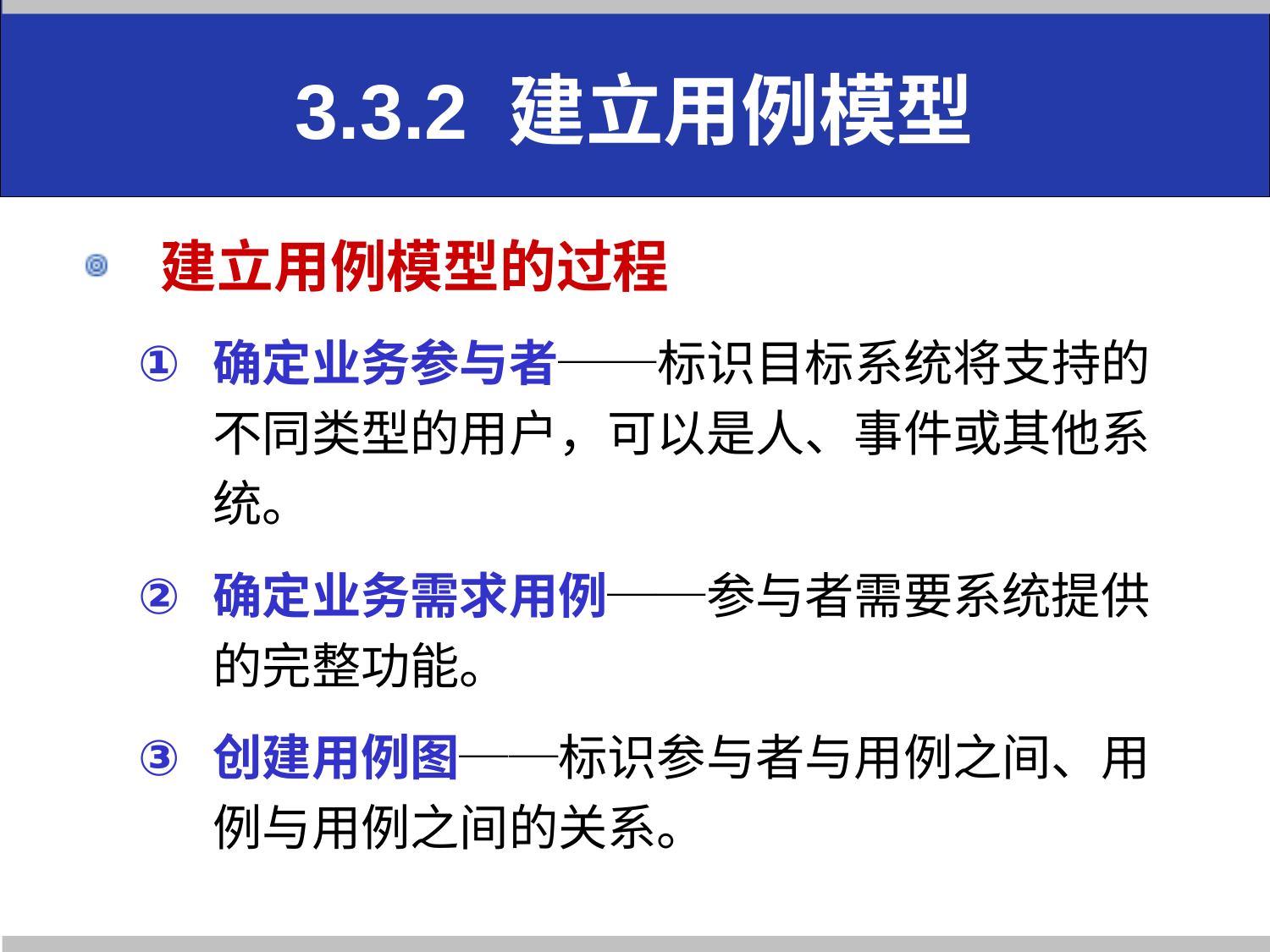

# 3.3.2 建立用例模型
建立用例模型的过程
确定业务参与者──标识目标系统将支持的不同类型的用户，可以是人、事件或其他系统。
确定业务需求用例──参与者需要系统提供的完整功能。
创建用例图──标识参与者与用例之间、用例与用例之间的关系。
163